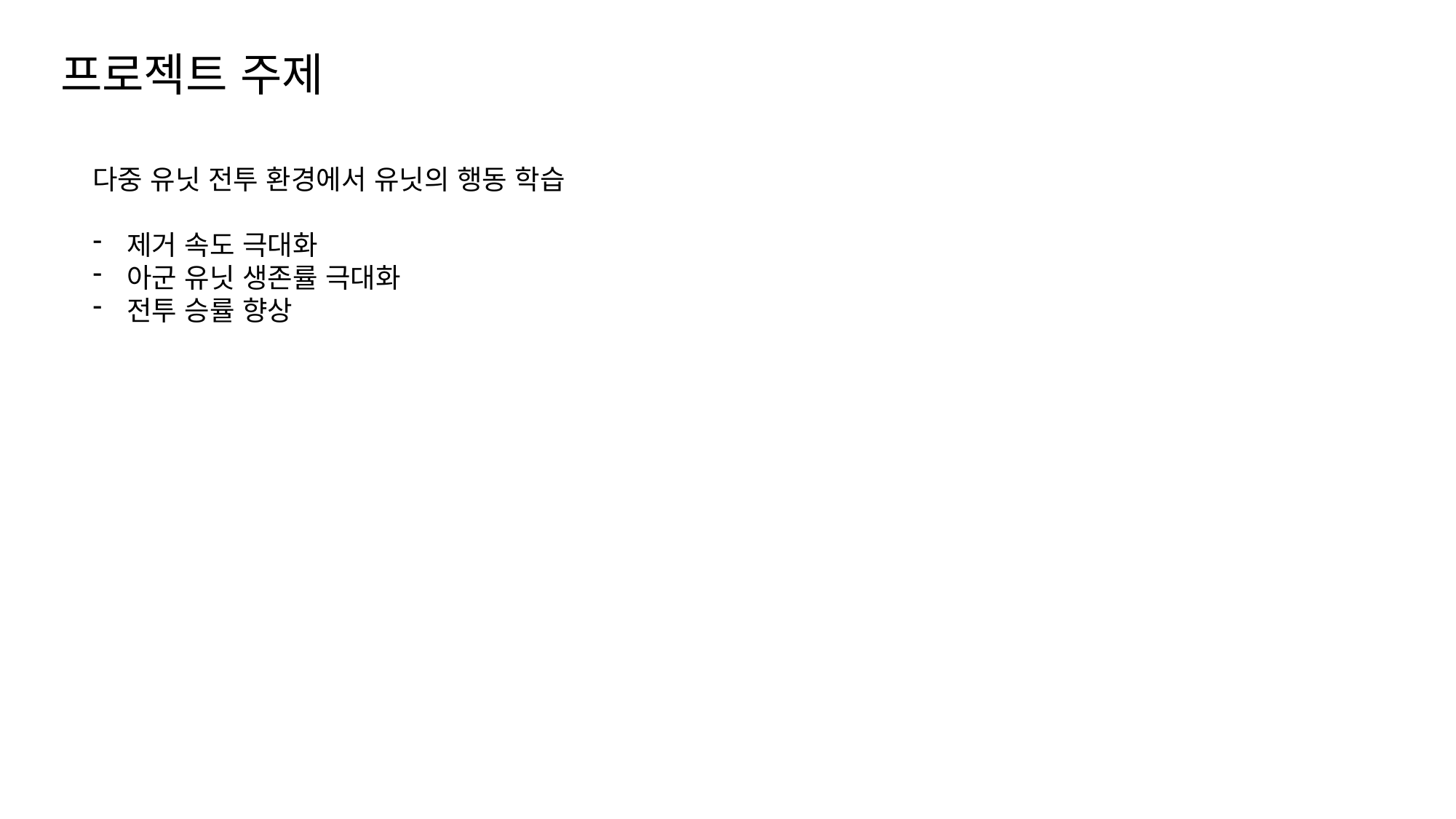

프로젝트 주제
다중 유닛 전투 환경에서 유닛의 행동 학습

제거 속도 극대화
아군 유닛 생존률 극대화
전투 승률 향상